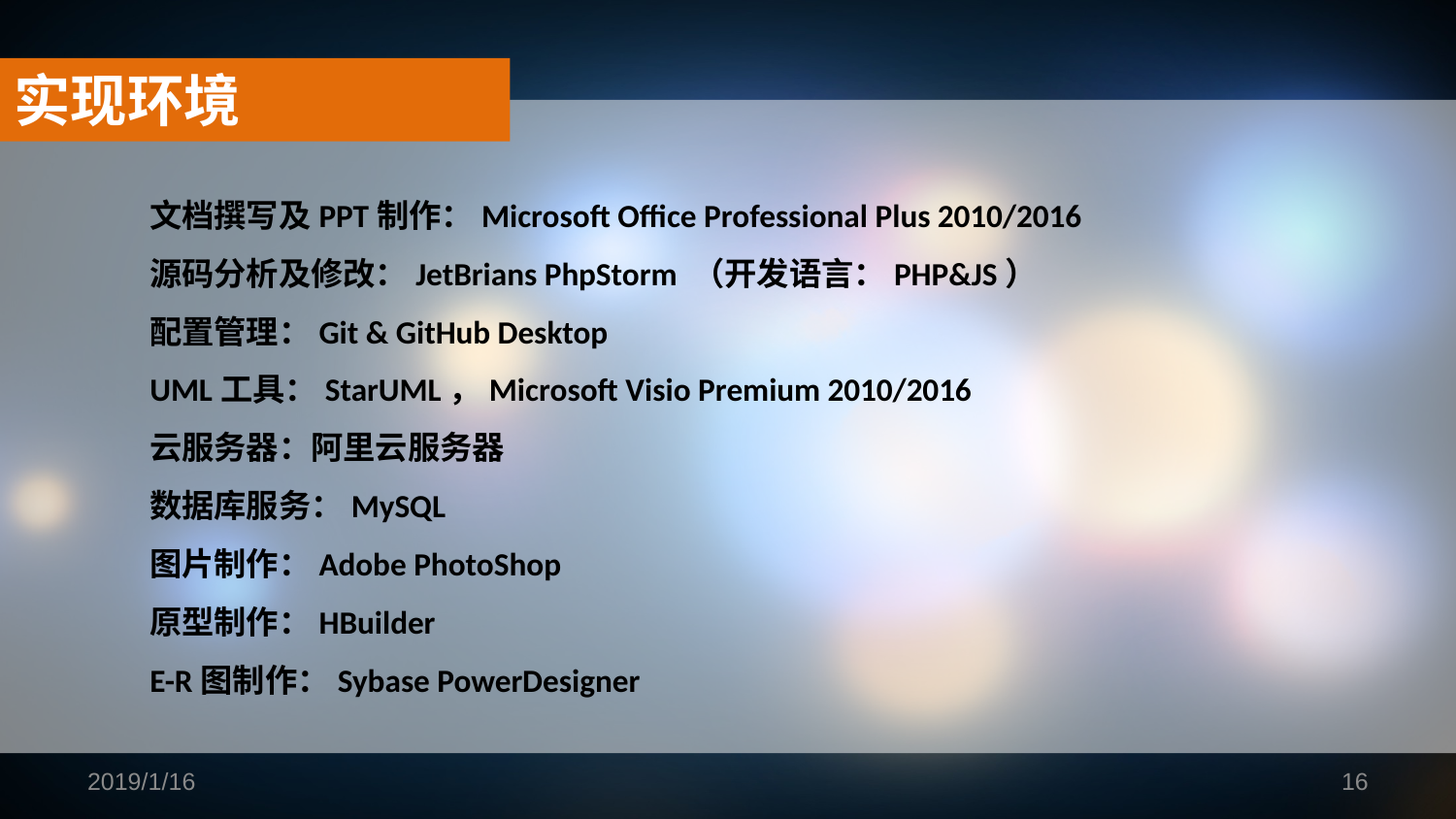

实现环境

文档撰写及PPT制作：Microsoft Office Professional Plus 2010/2016
源码分析及修改：JetBrians PhpStorm （开发语言：PHP&JS）
配置管理：Git & GitHub Desktop
UML工具：StarUML，Microsoft Visio Premium 2010/2016
云服务器：阿里云服务器
数据库服务：MySQL
图片制作：Adobe PhotoShop
原型制作：HBuilder
E-R图制作：Sybase PowerDesigner
2019/1/16
16